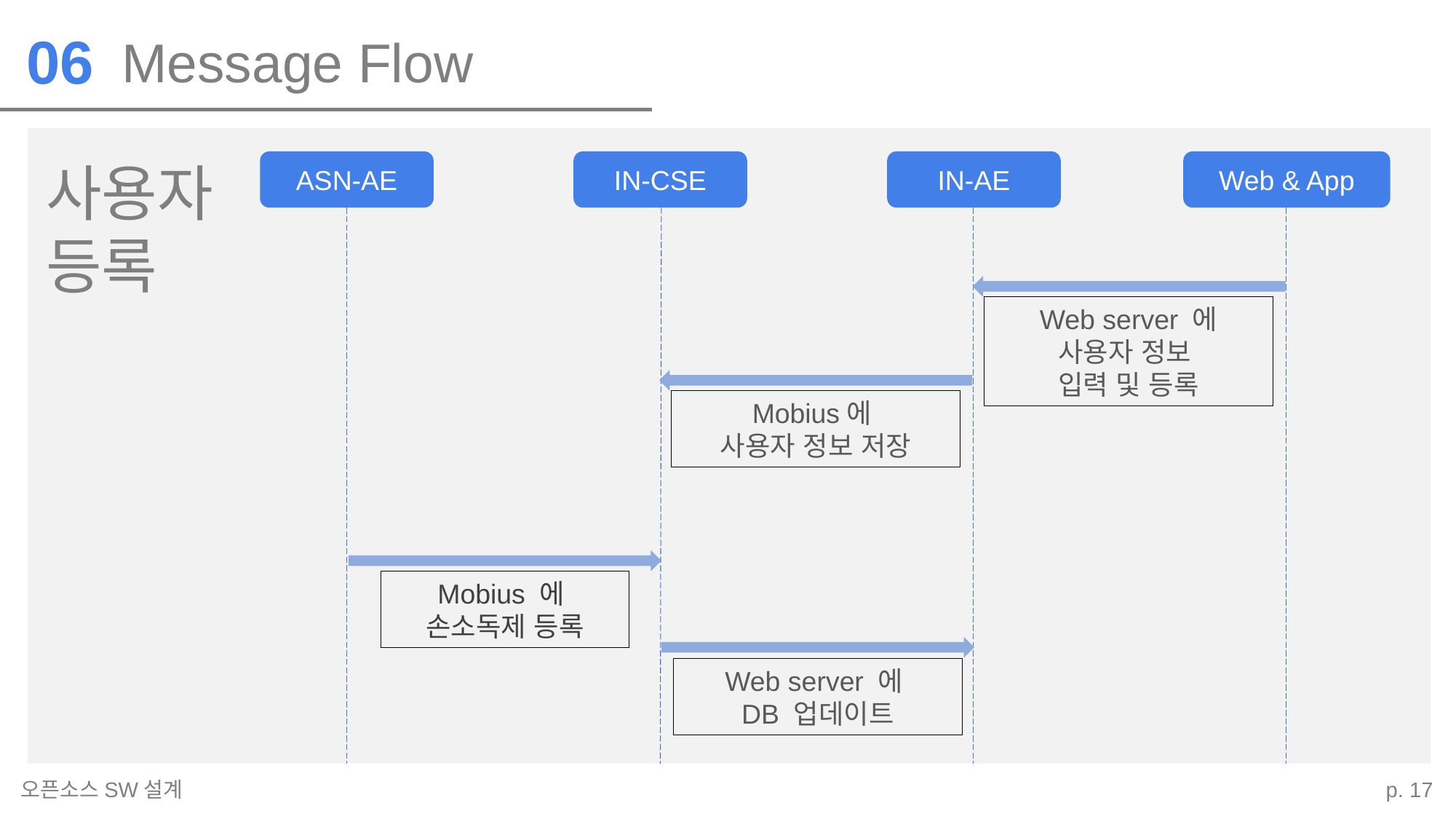

Message Flow
06

사용자
등록
ASN-AE
IN-CSE
IN-AE
Web & App

Web server 에
사용자 정보
입력 및 등록

Mobius에
사용자 정보 저장

Mobius 에
손소독제 등록

Web server 에
DB 업데이트
오픈소스SW설계
p. 17